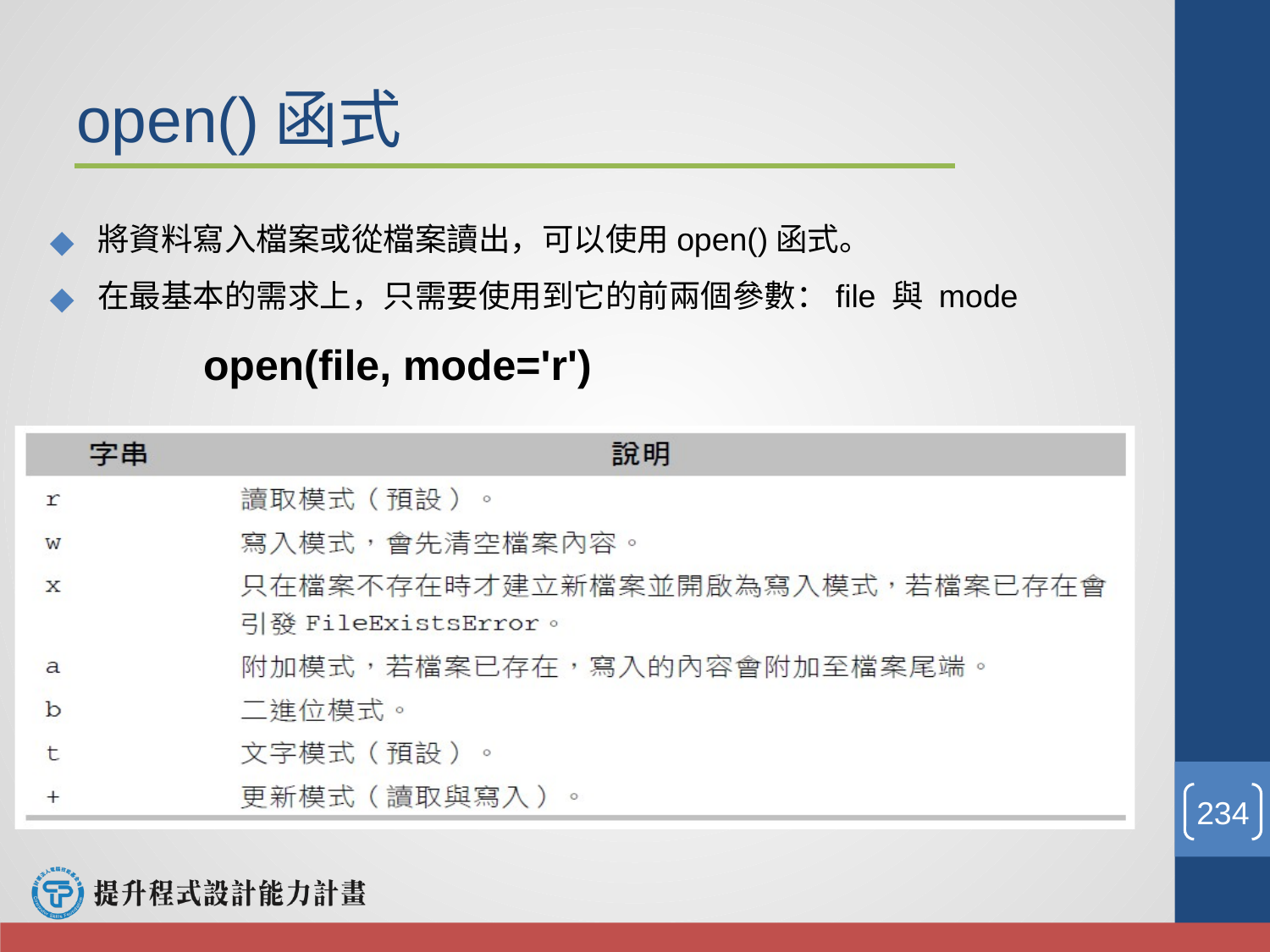

open()函式
將資料寫入檔案或從檔案讀出，可以使用open()函式。
在最基本的需求上，只需要使用到它的前兩個參數：file 與 mode

	open(file, mode='r')

234